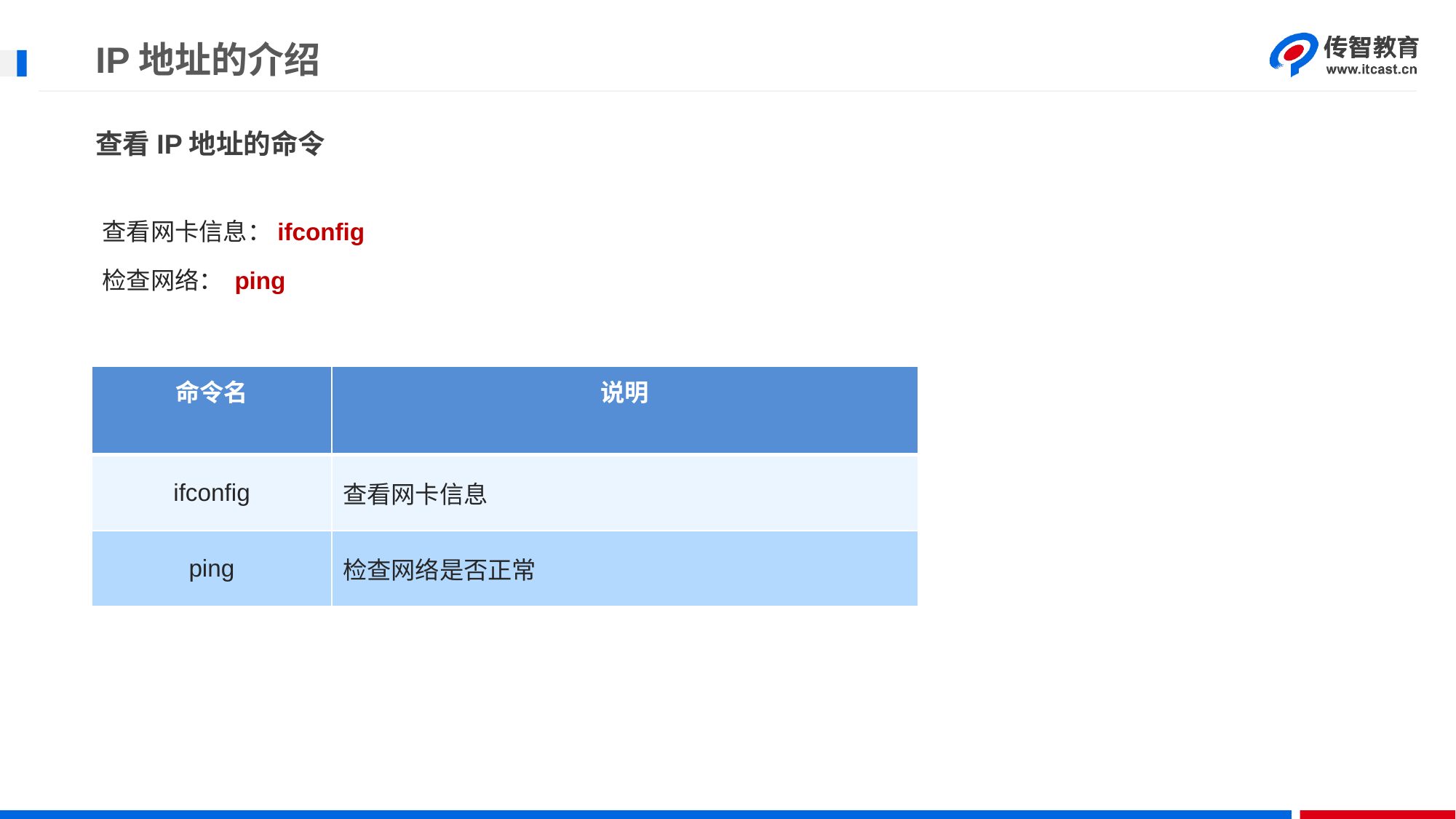

# IP地址的介绍
查看IP地址的命令
查看网卡信息：ifconfig
检查网络： ping

| 命令名 | 说明 |
| --- | --- |
| ifconfig | 查看网卡信息 |
| ping | 检查网络是否正常 |